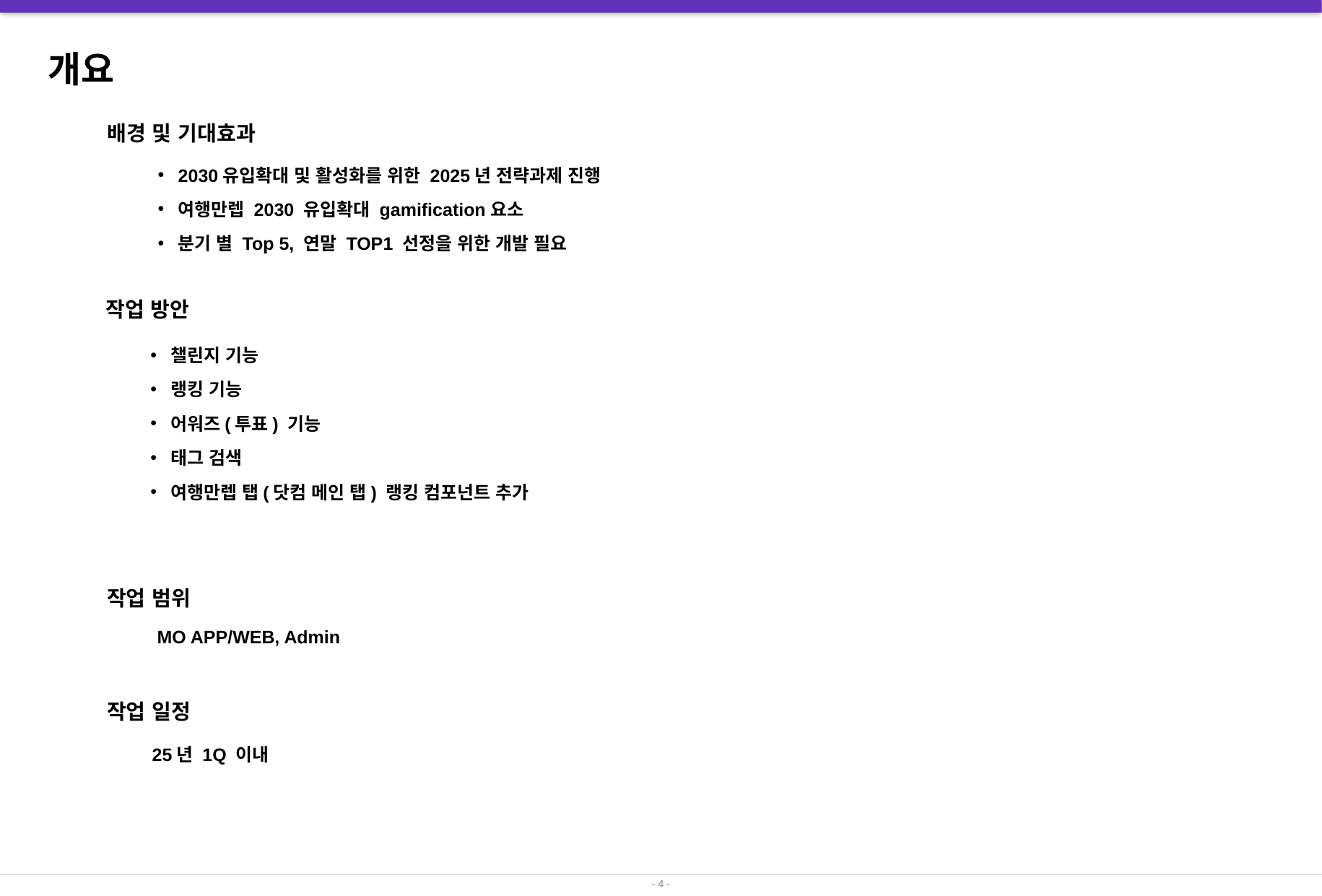

# 개요
배경 및 기대효과
2030유입확대 및 활성화를 위한 2025년 전략과제 진행
여행만렙 2030 유입확대 gamification요소
분기 별 Top 5, 연말 TOP1 선정을 위한 개발 필요
작업 방안
챌린지 기능
랭킹 기능
어워즈(투표) 기능
태그 검색
여행만렙 탭(닷컴 메인 탭) 랭킹 컴포넌트 추가
작업 범위
MO APP/WEB, Admin
작업 일정
25년 1Q 이내
- 4 -